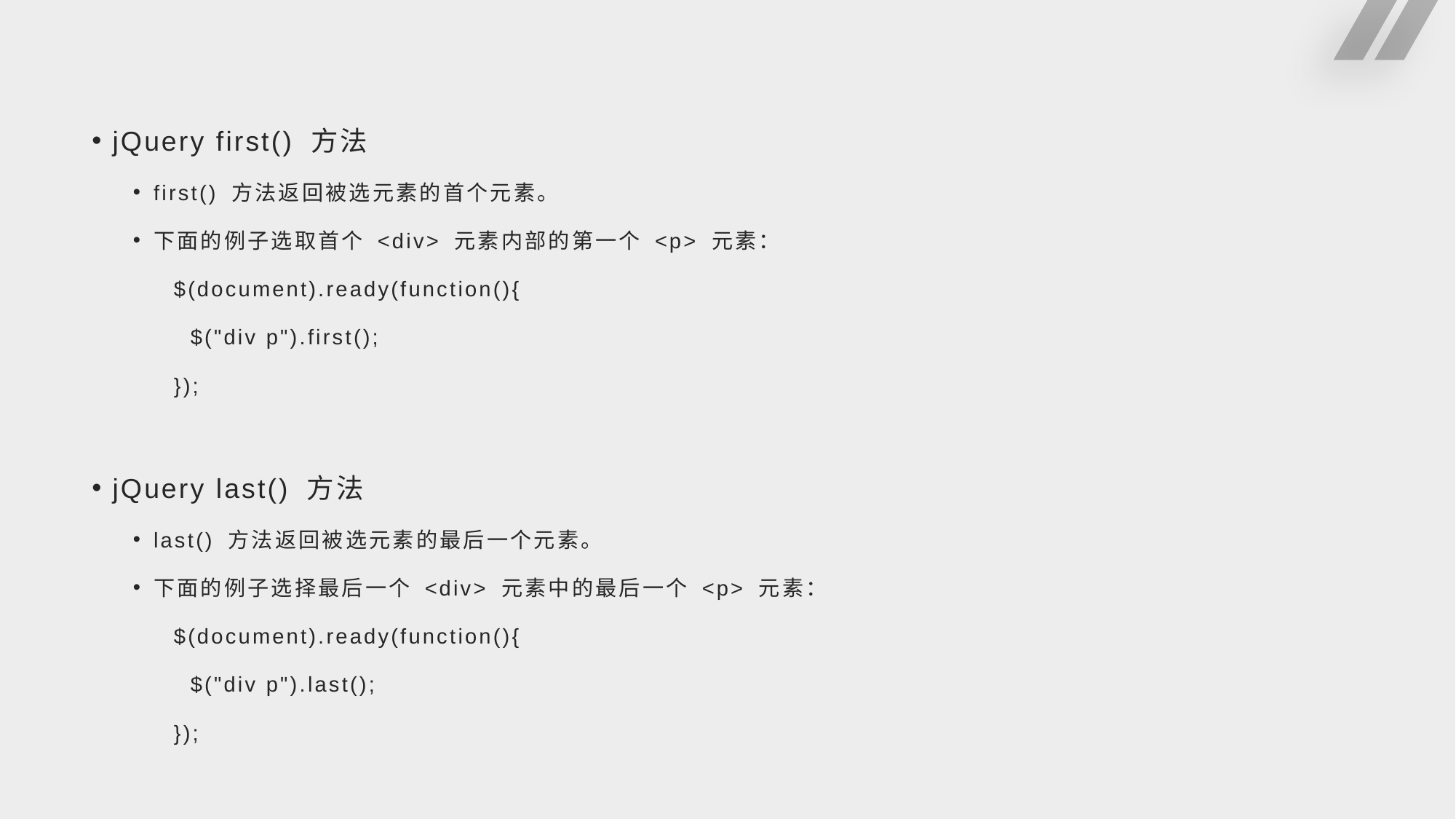

#
jQuery first() 方法
first() 方法返回被选元素的首个元素。
下面的例子选取首个 <div> 元素内部的第一个 <p> 元素：
$(document).ready(function(){
  $("div p").first();
});

jQuery last() 方法
last() 方法返回被选元素的最后一个元素。
下面的例子选择最后一个 <div> 元素中的最后一个 <p> 元素：
$(document).ready(function(){
  $("div p").last();
});